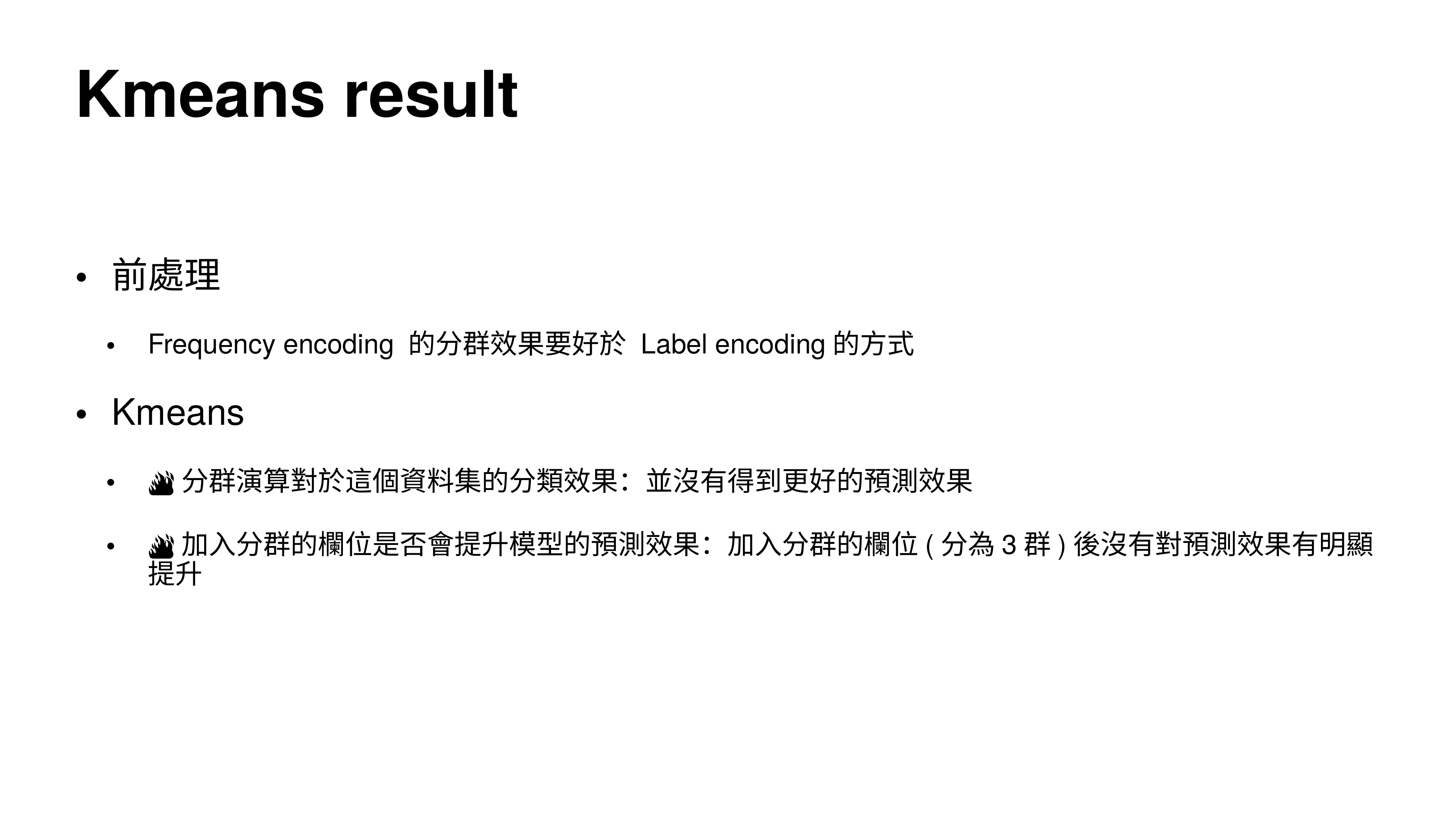

# Kmeans result

前處理
Frequency encoding 的分群效果要好於 Label encoding的方式
Kmeans
🔥分群演算對於這個資料集的分類效果：並沒有得到更好的預測效果
🔥加入分群的欄位是否會提升模型的預測效果：加入分群的欄位(分為3群)後沒有對預測效果有明顯提升